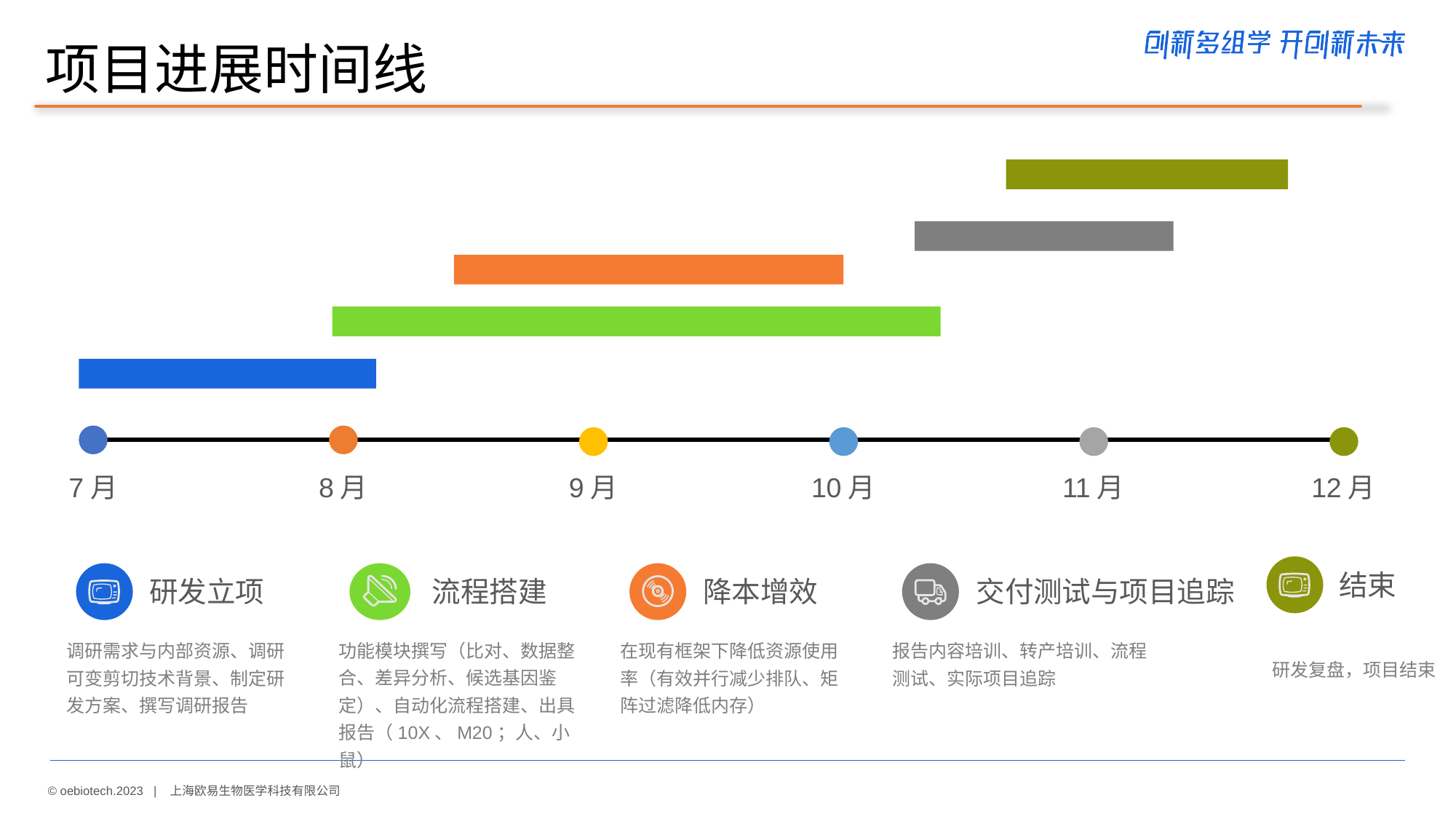

项目进展时间线

7月
8月
9月
10月
11月
12月

结束
研发复盘，项目结束

研发立项
调研需求与内部资源、调研可变剪切技术背景、制定研发方案、撰写调研报告

流程搭建
功能模块撰写（比对、数据整合、差异分析、候选基因鉴定）、自动化流程搭建、出具报告（10X、M20；人、小鼠）

降本增效
在现有框架下降低资源使用率（有效并行减少排队、矩阵过滤降低内存）

交付测试与项目追踪

报告内容培训、转产培训、流程测试、实际项目追踪